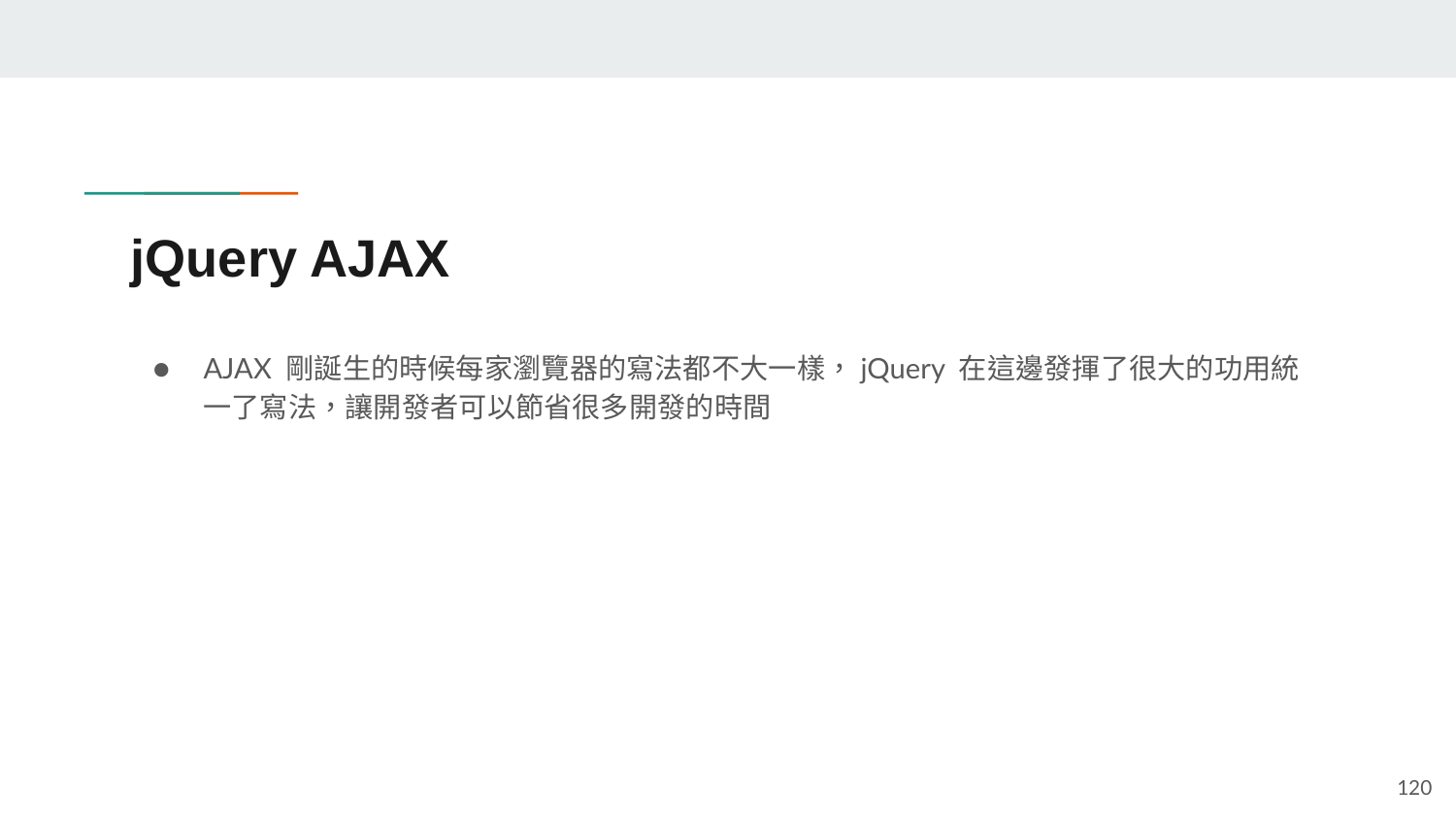

# jQuery AJAX
AJAX 剛誕生的時候每家瀏覽器的寫法都不大一樣，jQuery 在這邊發揮了很大的功用統一了寫法，讓開發者可以節省很多開發的時間
120